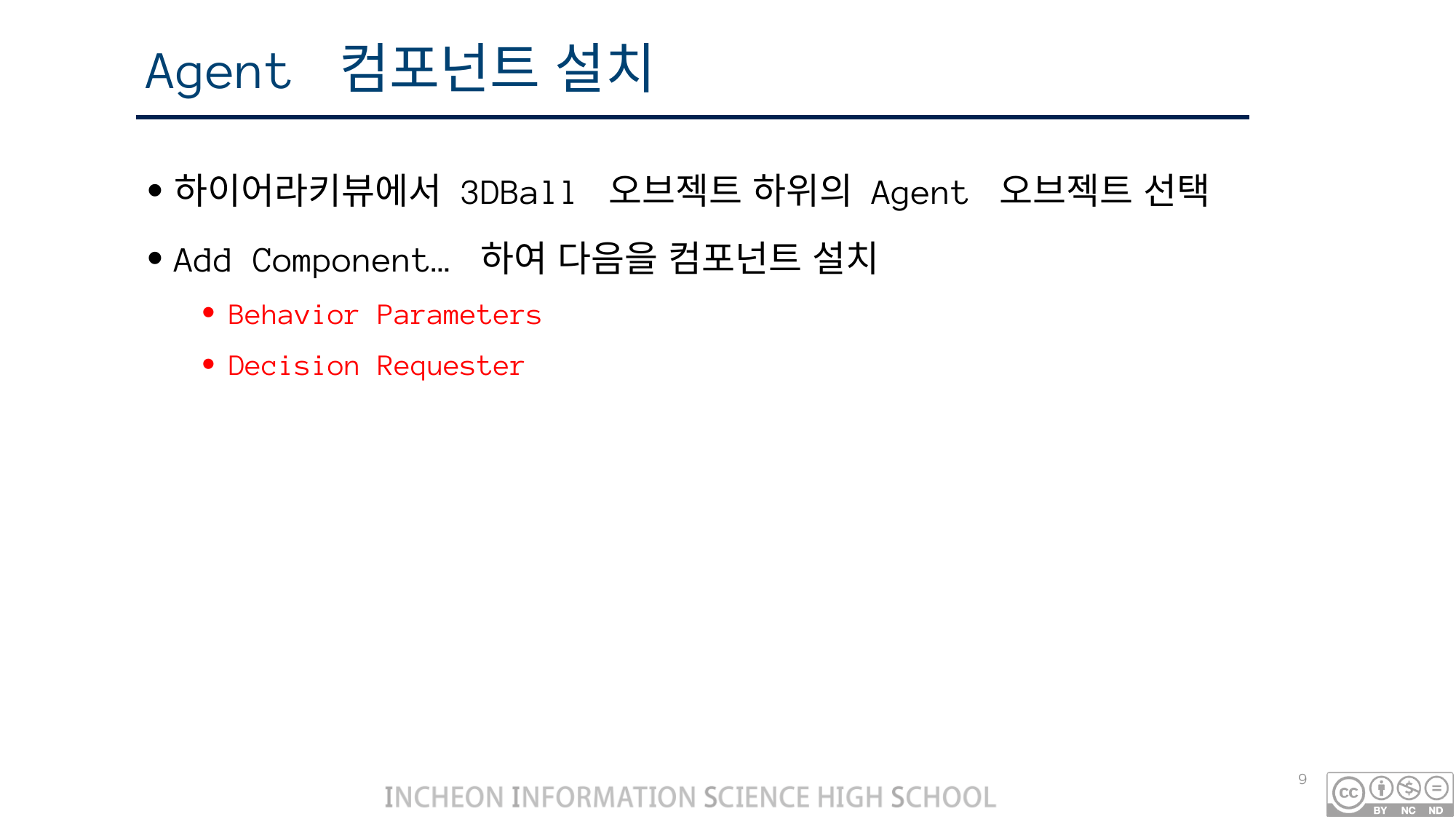

# Agent 컴포넌트 설치
하이어라키뷰에서 3DBall 오브젝트 하위의 Agent 오브젝트 선택
Add Component… 하여 다음을 컴포넌트 설치
Behavior Parameters
Decision Requester

9